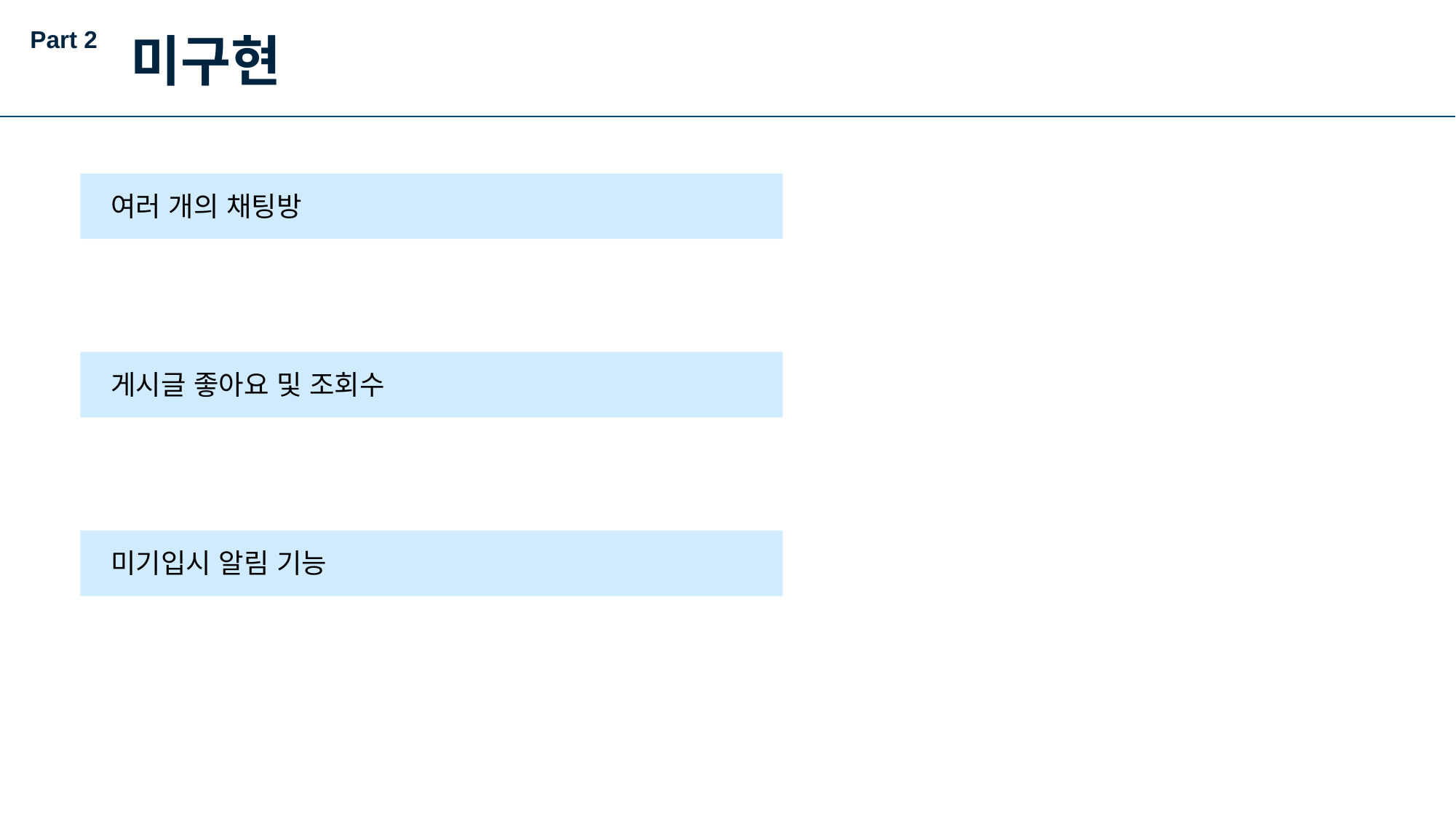

Part 2
미구현

여러 개의 채팅방

게시글 좋아요 및 조회수

미기입시 알림 기능